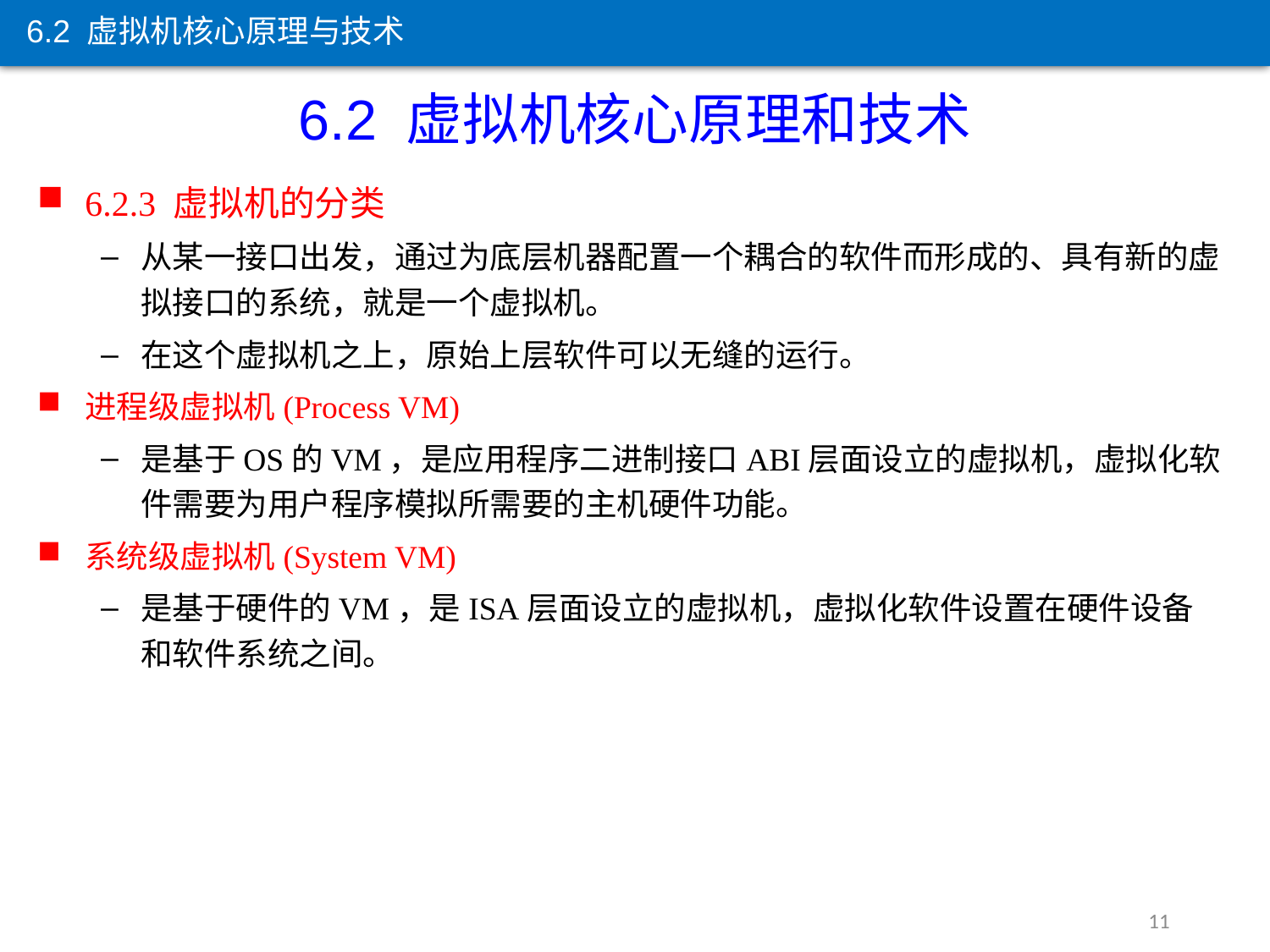

6.2 虚拟机核心原理与技术
6.2 虚拟机核心原理和技术
6.2.3 虚拟机的分类
从某一接口出发，通过为底层机器配置一个耦合的软件而形成的、具有新的虚拟接口的系统，就是一个虚拟机。
在这个虚拟机之上，原始上层软件可以无缝的运行。
进程级虚拟机(Process VM)
是基于OS的VM，是应用程序二进制接口ABI层面设立的虚拟机，虚拟化软件需要为用户程序模拟所需要的主机硬件功能。
系统级虚拟机(System VM)
是基于硬件的VM，是ISA层面设立的虚拟机，虚拟化软件设置在硬件设备和软件系统之间。
11